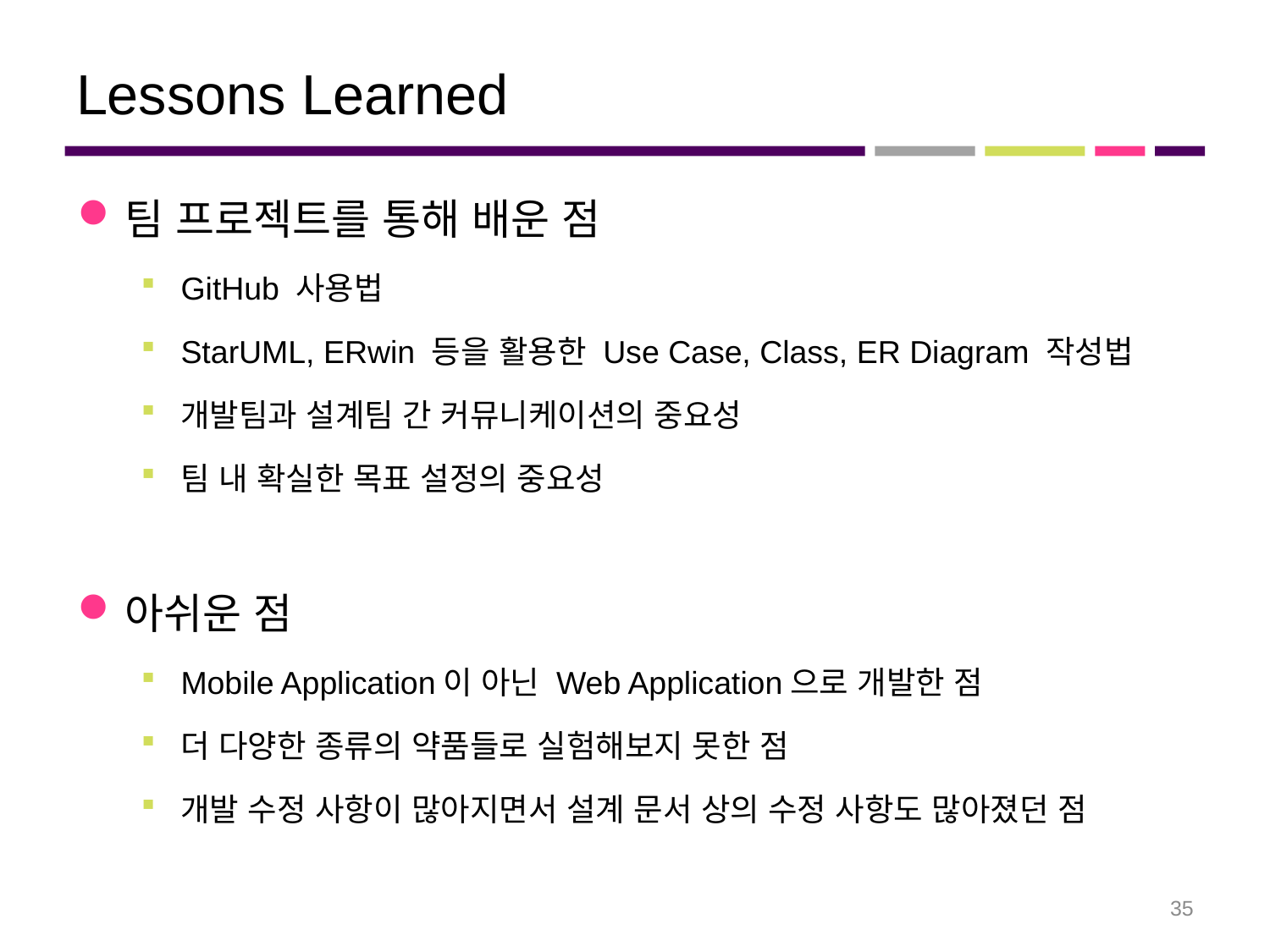

# Lessons Learned
팀 프로젝트를 통해 배운 점
GitHub 사용법
StarUML, ERwin 등을 활용한 Use Case, Class, ER Diagram 작성법
개발팀과 설계팀 간 커뮤니케이션의 중요성
팀 내 확실한 목표 설정의 중요성

아쉬운 점
Mobile Application이 아닌 Web Application으로 개발한 점
더 다양한 종류의 약품들로 실험해보지 못한 점
개발 수정 사항이 많아지면서 설계 문서 상의 수정 사항도 많아졌던 점

35